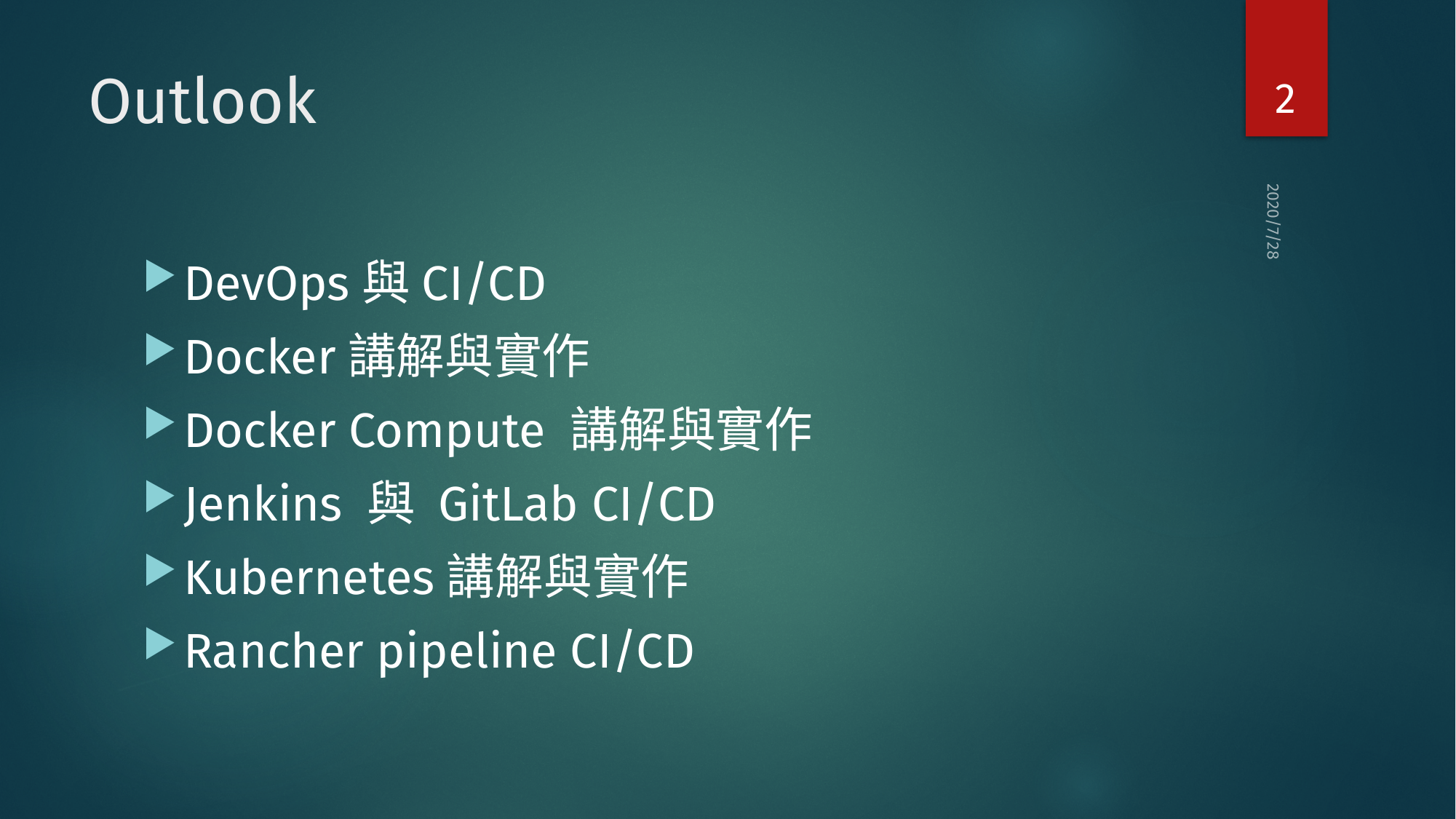

2
# Outlook
2020/7/28
DevOps與CI/CD
Docker講解與實作
Docker Compute 講解與實作
Jenkins 與 GitLab CI/CD
Kubernetes講解與實作
Rancher pipeline CI/CD